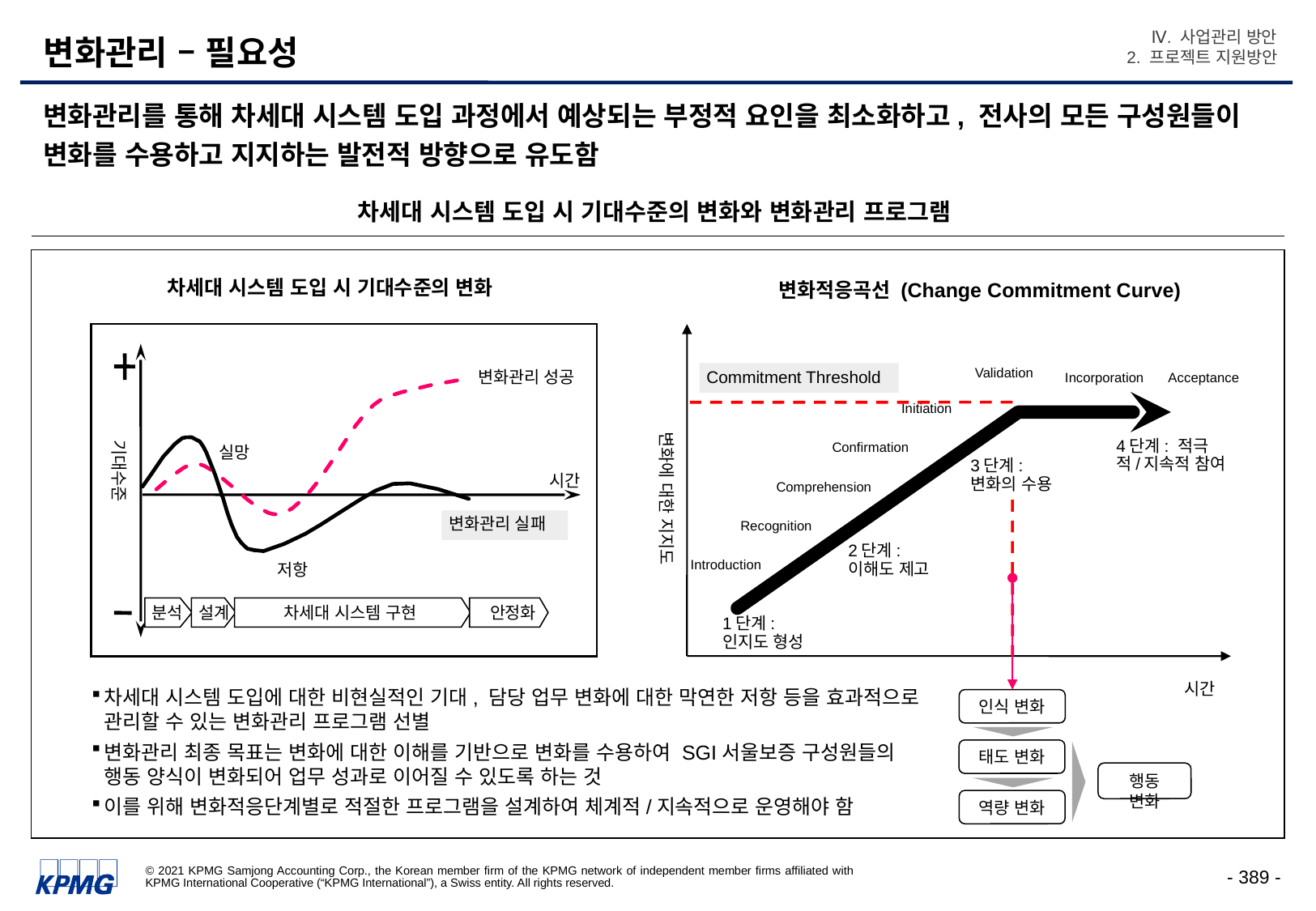

Ⅳ. 사업관리 방안
2. 프로젝트 지원방안
# 변화관리 – 필요성
변화관리를 통해 차세대 시스템 도입 과정에서 예상되는 부정적 요인을 최소화하고, 전사의 모든 구성원들이 변화를 수용하고 지지하는 발전적 방향으로 유도함
차세대 시스템 도입 시 기대수준의 변화와 변화관리 프로그램

차세대 시스템 도입 시 기대수준의 변화
변화적응곡선 (Change Commitment Curve)

변화관리 성공

기대수준

실망

시간

변화관리 실패
저항
안정화
분석
설계
차세대 시스템 구현

Validation
Commitment Threshold
Incorporation
Acceptance
변화에 대한 지지도
Initiation

4단계: 적극적/지속적 참여
Confirmation
3단계:
변화의 수용
Comprehension

Recognition
2단계: 이해도 제고
Introduction
1단계:
인지도 형성

시간
차세대 시스템 도입에 대한 비현실적인 기대, 담당 업무 변화에 대한 막연한 저항 등을 효과적으로 관리할 수 있는 변화관리 프로그램 선별
변화관리 최종 목표는 변화에 대한 이해를 기반으로 변화를 수용하여 SGI서울보증 구성원들의 행동 양식이 변화되어 업무 성과로 이어질 수 있도록 하는 것
이를 위해 변화적응단계별로 적절한 프로그램을 설계하여 체계적/지속적으로 운영해야 함
인식 변화

태도 변화
행동 변화

역량 변화